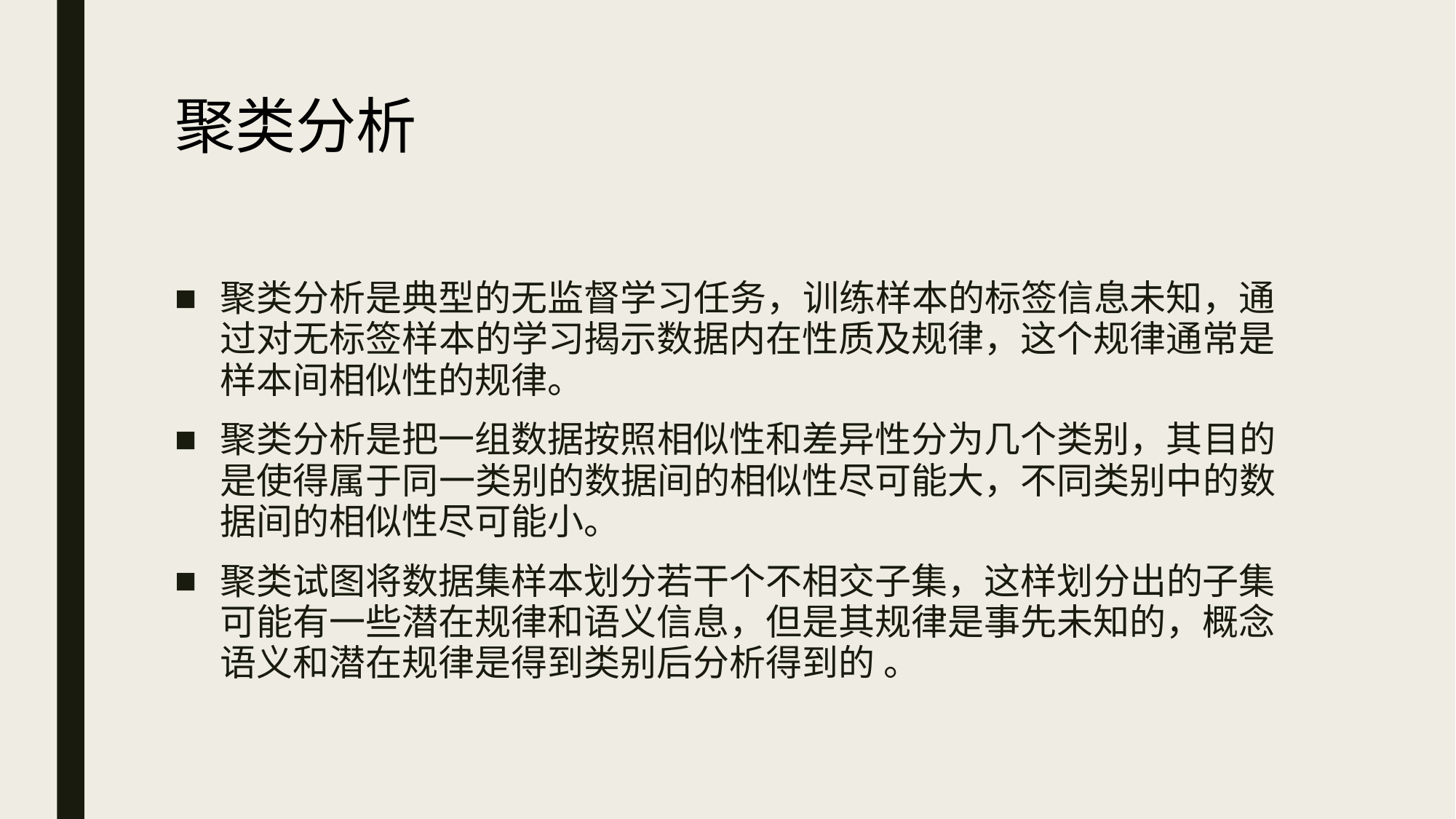

# 聚类分析
聚类分析是典型的无监督学习任务，训练样本的标签信息未知，通过对无标签样本的学习揭示数据内在性质及规律，这个规律通常是样本间相似性的规律。
聚类分析是把一组数据按照相似性和差异性分为几个类别，其目的是使得属于同一类别的数据间的相似性尽可能大，不同类别中的数据间的相似性尽可能小。
聚类试图将数据集样本划分若干个不相交子集，这样划分出的子集可能有一些潜在规律和语义信息，但是其规律是事先未知的，概念语义和潜在规律是得到类别后分析得到的 。